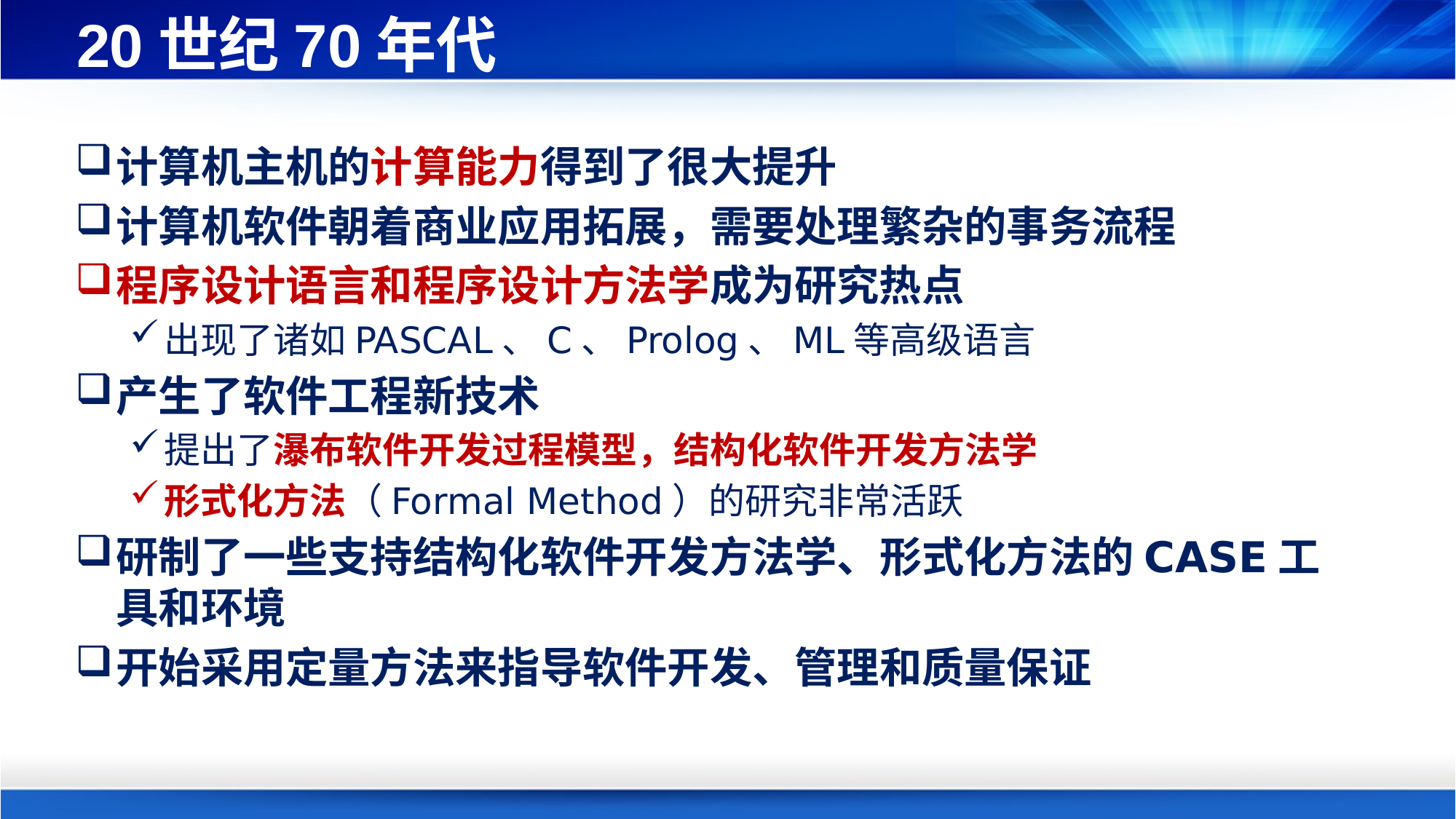

# 20世纪70年代
计算机主机的计算能力得到了很大提升
计算机软件朝着商业应用拓展，需要处理繁杂的事务流程
程序设计语言和程序设计方法学成为研究热点
出现了诸如PASCAL、C、Prolog、ML等高级语言
产生了软件工程新技术
提出了瀑布软件开发过程模型，结构化软件开发方法学
形式化方法（Formal Method）的研究非常活跃
研制了一些支持结构化软件开发方法学、形式化方法的CASE工具和环境
开始采用定量方法来指导软件开发、管理和质量保证